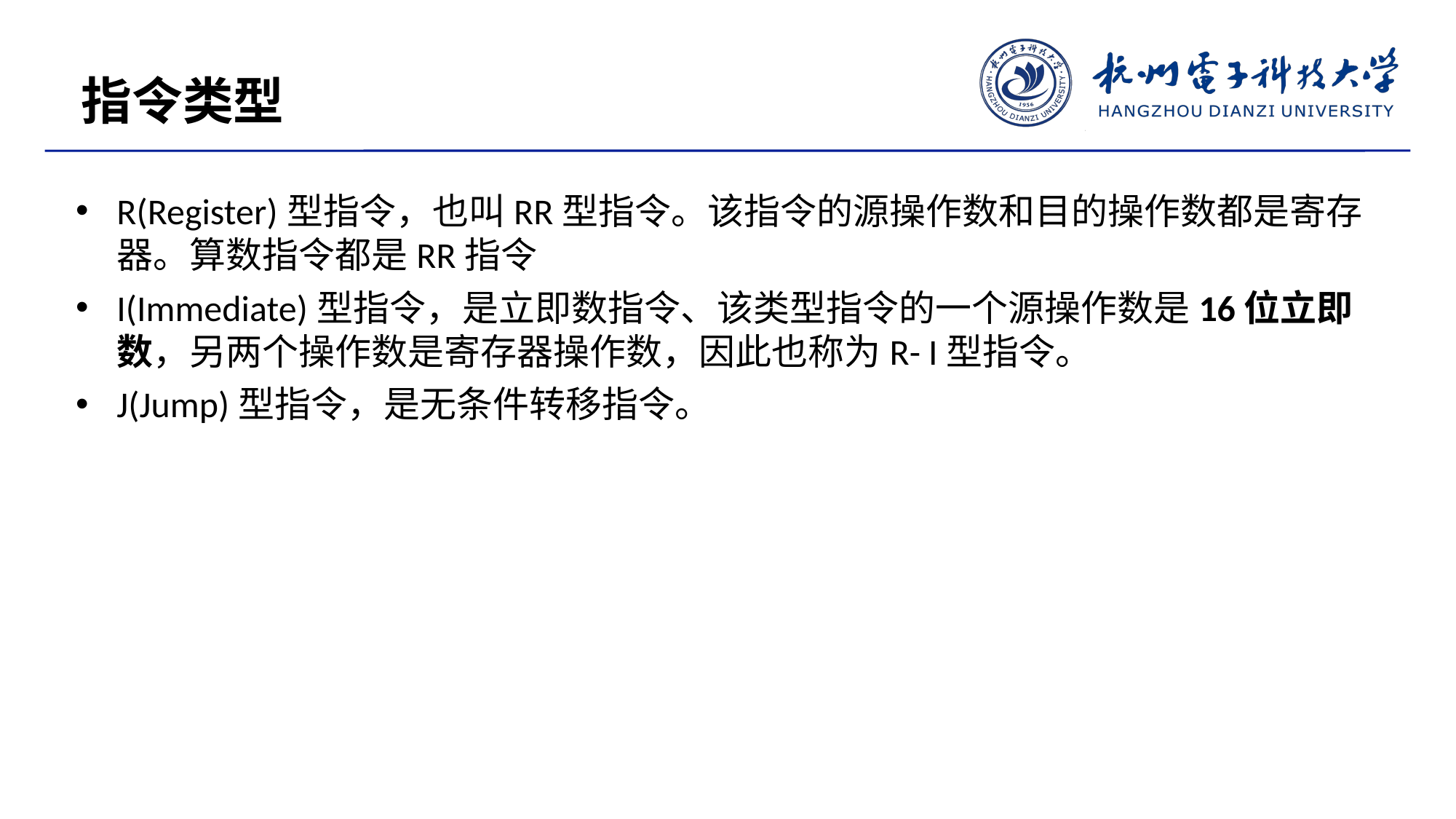

指令类型
R(Register)型指令，也叫RR型指令。该指令的源操作数和目的操作数都是寄存器。算数指令都是RR指令
I(Immediate)型指令，是立即数指令、该类型指令的一个源操作数是16位立即数，另两个操作数是寄存器操作数，因此也称为R- I型指令。
J(Jump)型指令，是无条件转移指令。